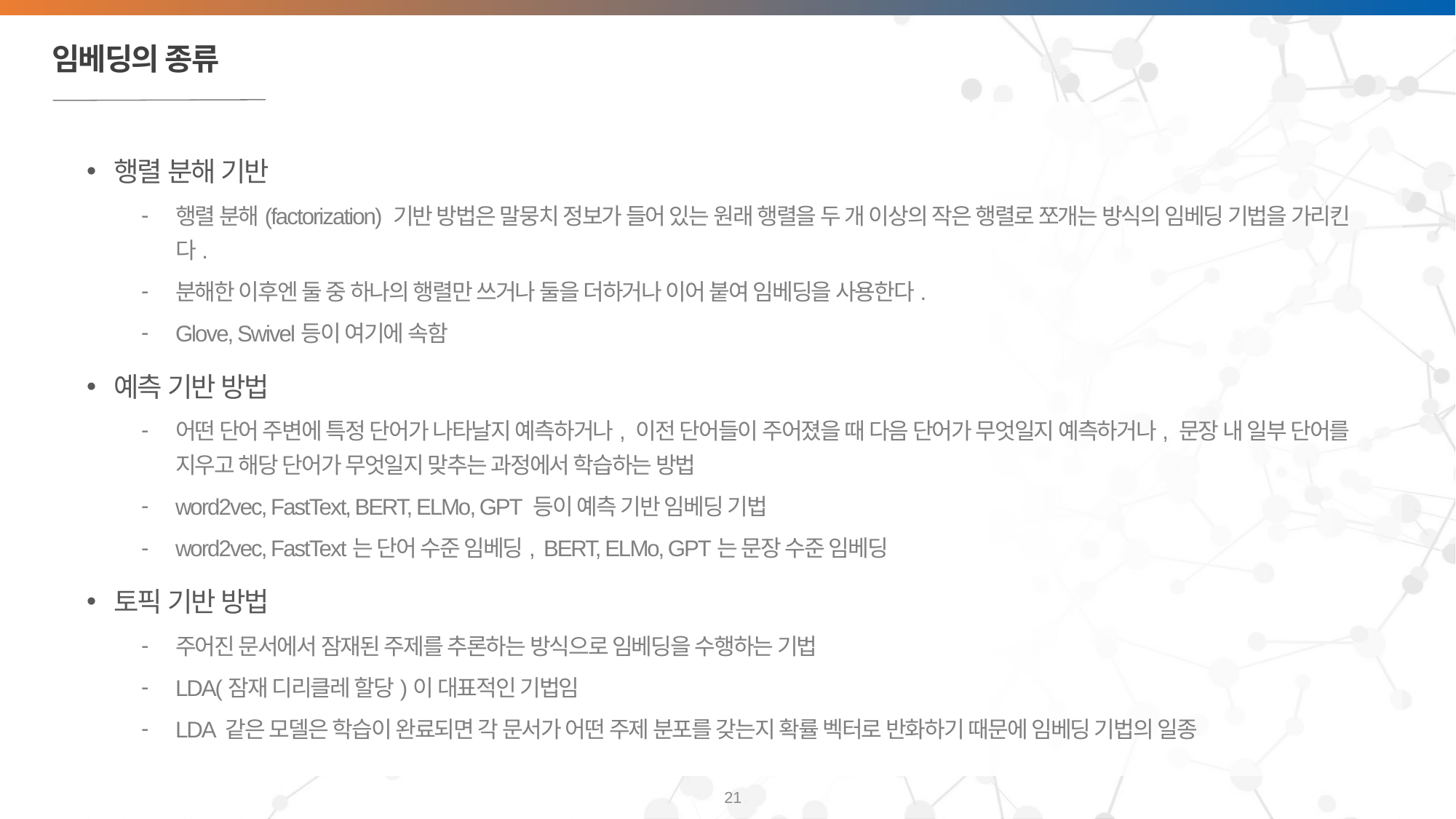

# 임베딩의 종류

행렬 분해 기반
행렬 분해(factorization) 기반 방법은 말뭉치 정보가 들어 있는 원래 행렬을 두 개 이상의 작은 행렬로 쪼개는 방식의 임베딩 기법을 가리킨다.
분해한 이후엔 둘 중 하나의 행렬만 쓰거나 둘을 더하거나 이어 붙여 임베딩을 사용한다.
Glove, Swivel등이 여기에 속함
예측 기반 방법
어떤 단어 주변에 특정 단어가 나타날지 예측하거나, 이전 단어들이 주어졌을 때 다음 단어가 무엇일지 예측하거나, 문장 내 일부 단어를 지우고 해당 단어가 무엇일지 맞추는 과정에서 학습하는 방법
word2vec, FastText, BERT, ELMo, GPT 등이 예측 기반 임베딩 기법
word2vec, FastText는 단어 수준 임베딩,  BERT, ELMo, GPT는 문장 수준 임베딩
토픽 기반 방법
주어진 문서에서 잠재된 주제를 추론하는 방식으로 임베딩을 수행하는 기법
LDA(잠재 디리클레 할당)이 대표적인 기법임
LDA 같은 모델은 학습이 완료되면 각 문서가 어떤 주제 분포를 갖는지 확률 벡터로 반화하기 때문에 임베딩 기법의 일종
21